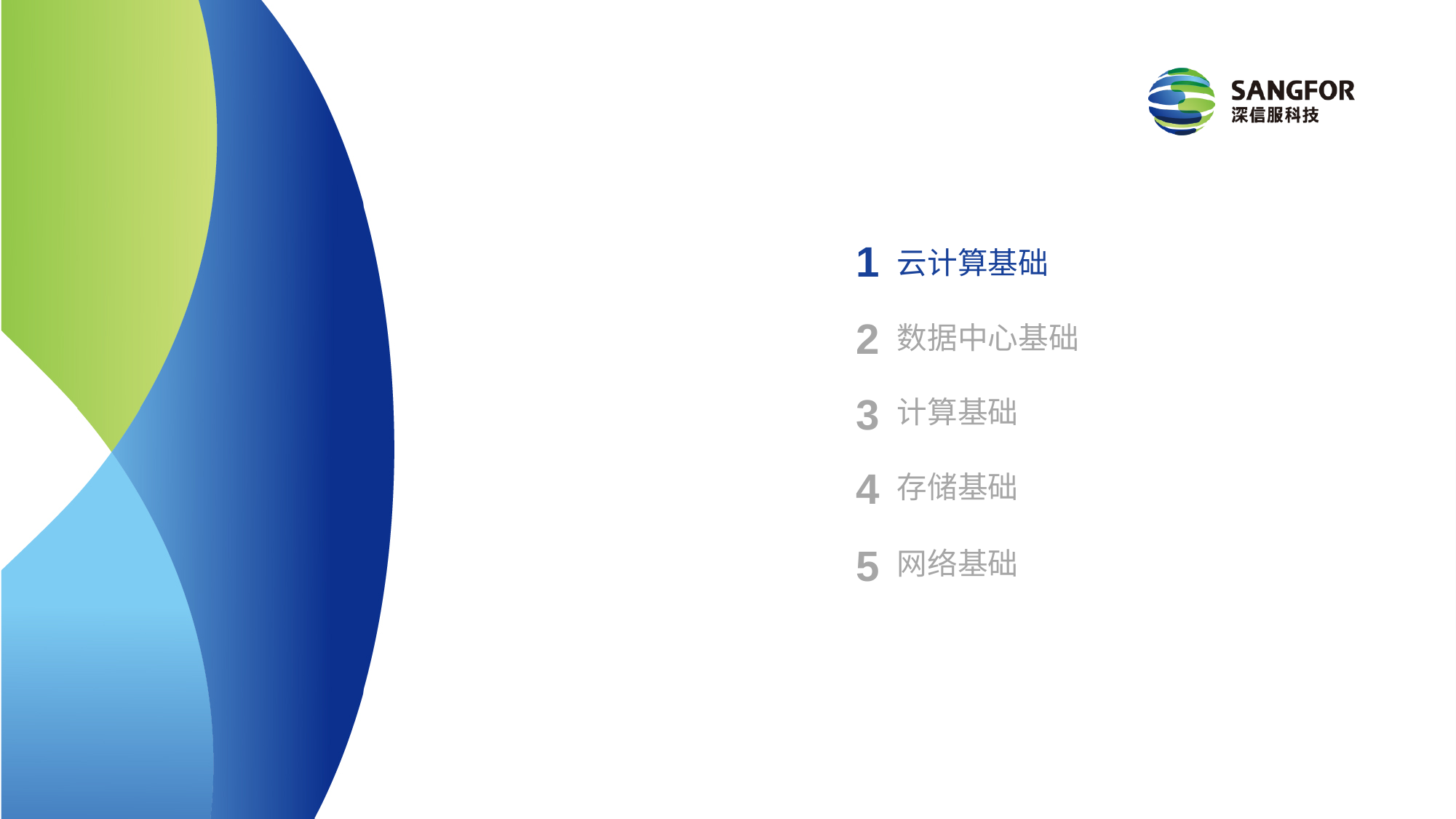

1
云计算基础
2
数据中心基础

3
计算基础
4
存储基础
5
网络基础